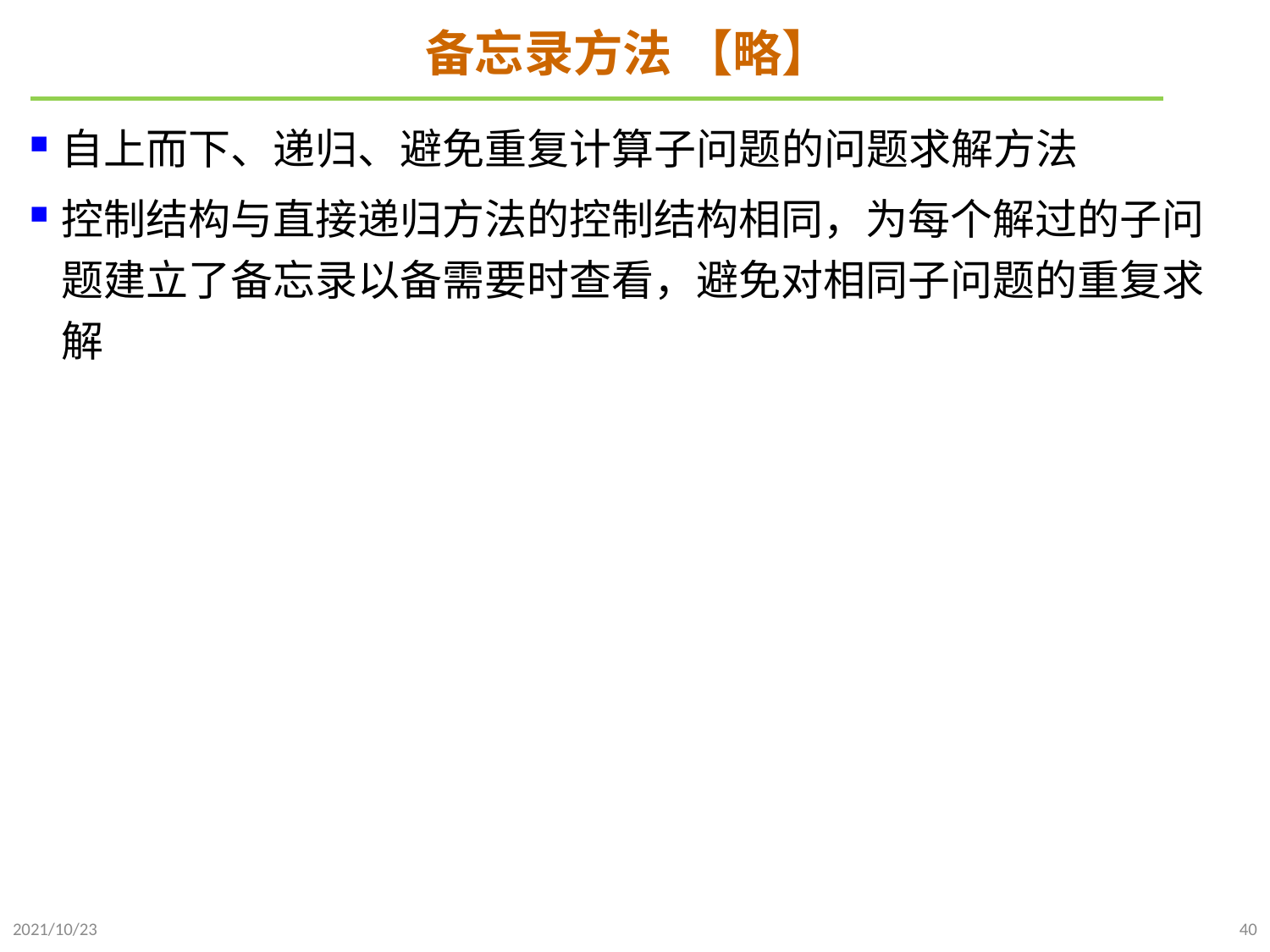

# 备忘录方法 【略】
自上而下、递归、避免重复计算子问题的问题求解方法
控制结构与直接递归方法的控制结构相同，为每个解过的子问题建立了备忘录以备需要时查看，避免对相同子问题的重复求解

2021/10/23
40